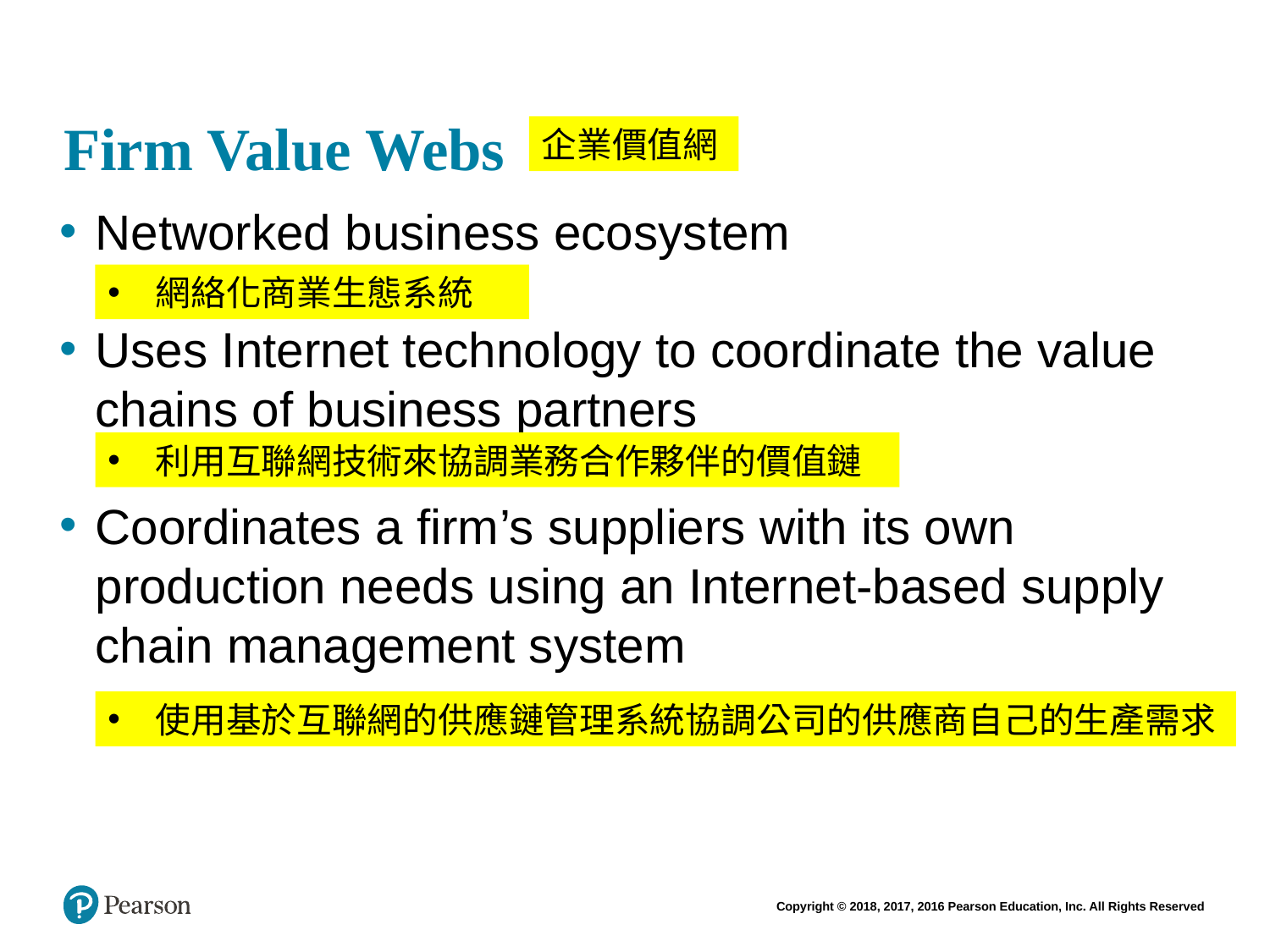

# Firm Value Webs
企業價值網
Networked business ecosystem
Uses Internet technology to coordinate the value chains of business partners
Coordinates a firm’s suppliers with its own production needs using an Internet-based supply chain management system
網絡化商業生態系統
利用互聯網技術來協調業務合作夥伴的價值鏈
使用基於互聯網的供應鏈管理系統協調公司的供應商自己的生產需求